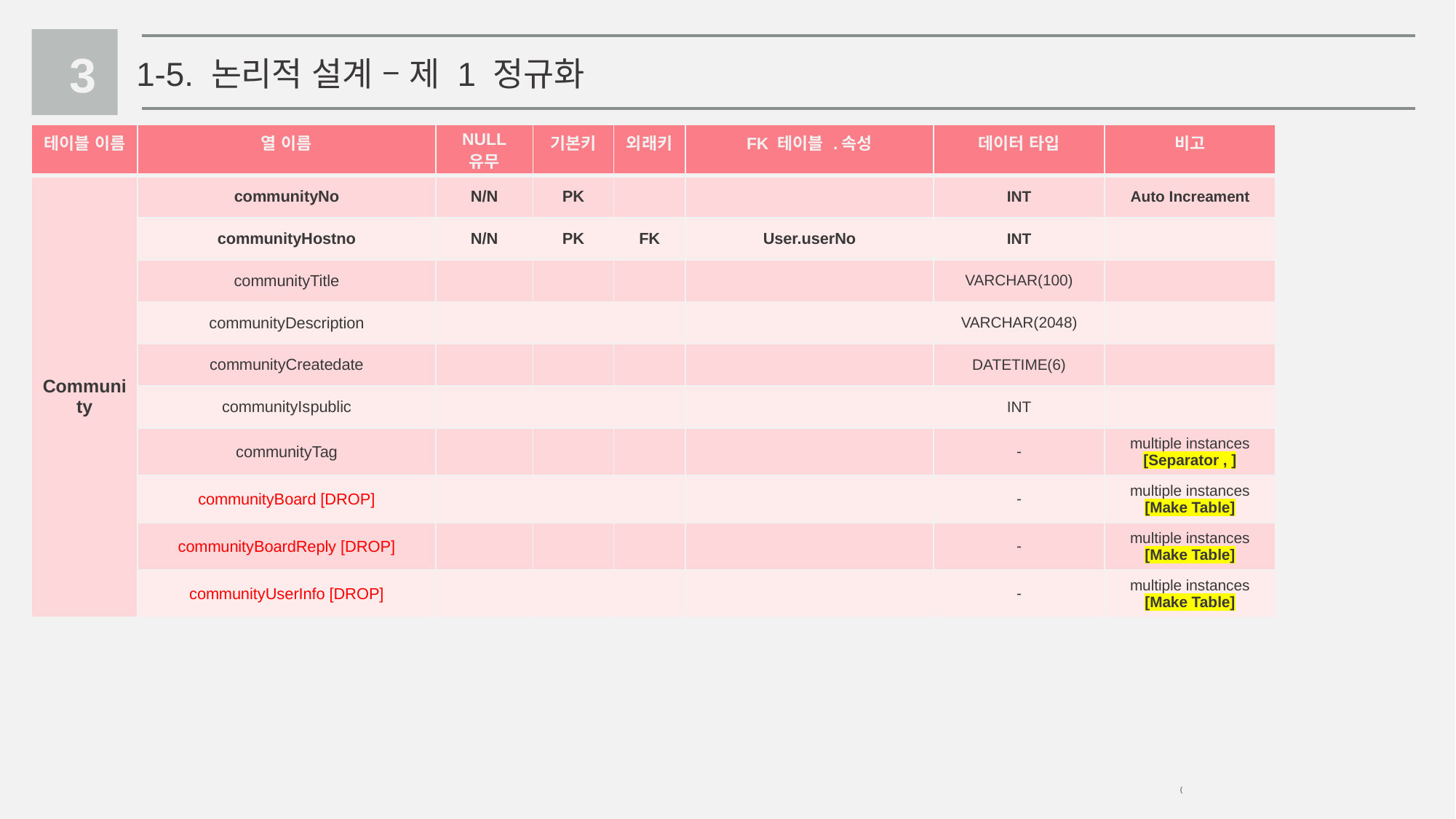

3
1-5. 논리적 설계 – 제 1 정규화
| 테이블 이름 | 열 이름 | NULL 유무 | 기본키 | 외래키 | FK 테이블 .속성 | 데이터 타입 | 비고 |
| --- | --- | --- | --- | --- | --- | --- | --- |
| Community | communityNo | N/N | PK |  |  | INT | Auto Increament |
|  | communityHostno | N/N | PK | FK | User.userNo | INT |  |
|  | communityTitle |  |  |  |  | VARCHAR(100) |  |
|  | communityDescription |  |  |  |  | VARCHAR(2048) |  |
|  | communityCreatedate |  |  |  |  | DATETIME(6) |  |
|  | communityIspublic |  |  |  |  | INT |  |
|  | communityTag |  |  |  |  | - | multiple instances [Separator , ] |
|  | communityBoard [DROP] |  |  |  |  | - | multiple instances [Make Table] |
|  | communityBoardReply [DROP] |  |  |  |  | - | multiple instances [Make Table] |
|  | communityUserInfo [DROP] |  |  |  |  | - | multiple instances [Make Table] |